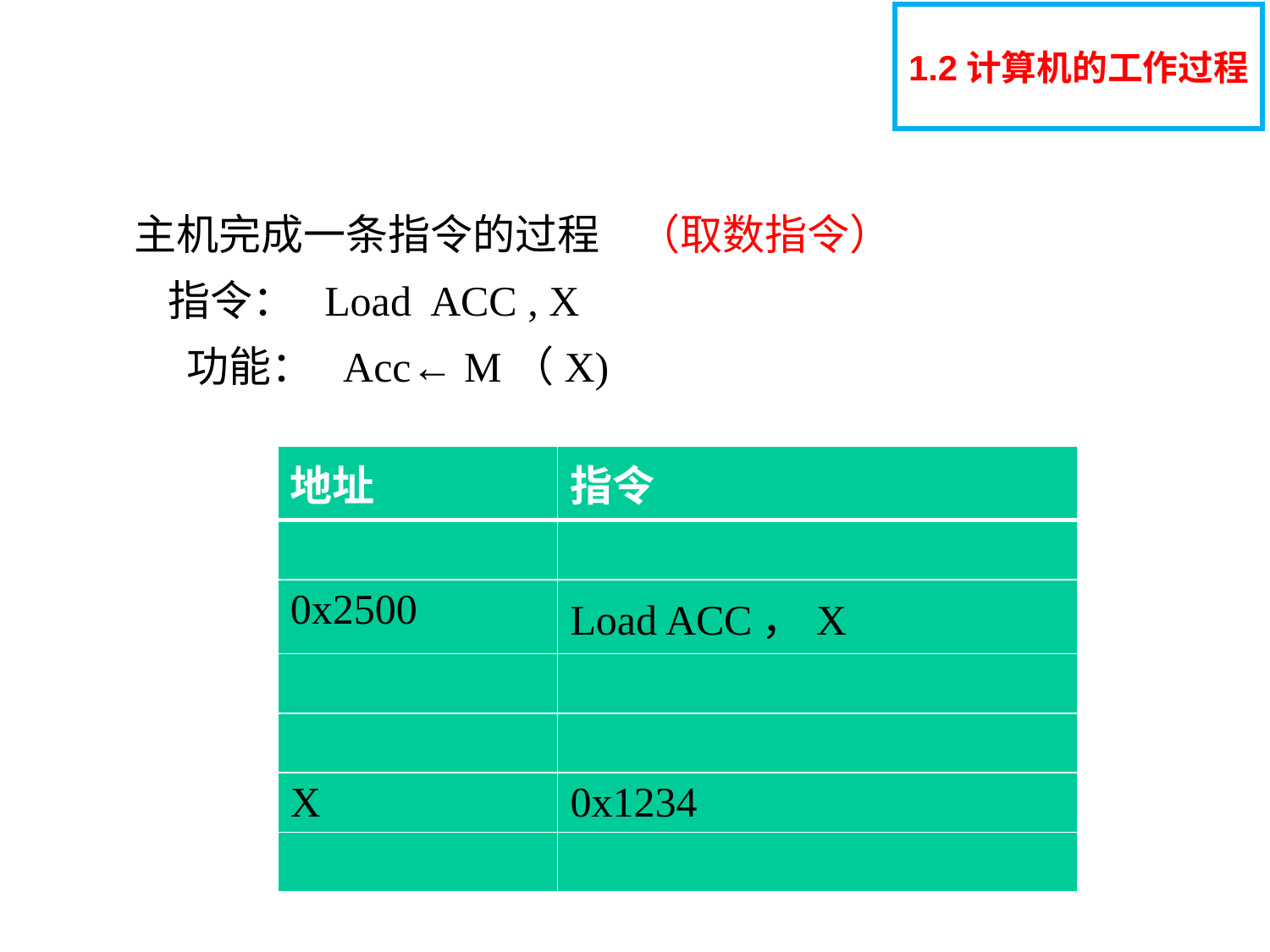

1.2计算机的工作过程
# 主机完成一条指令的过程    （取数指令） 指令：  Load  ACC , X 功能：  Acc← M（X)
| 地址 | 指令 |
| --- | --- |
|  |  |
| 0x2500 | Load ACC，X |
|  |  |
|  |  |
| X | 0x1234 |
|  |  |